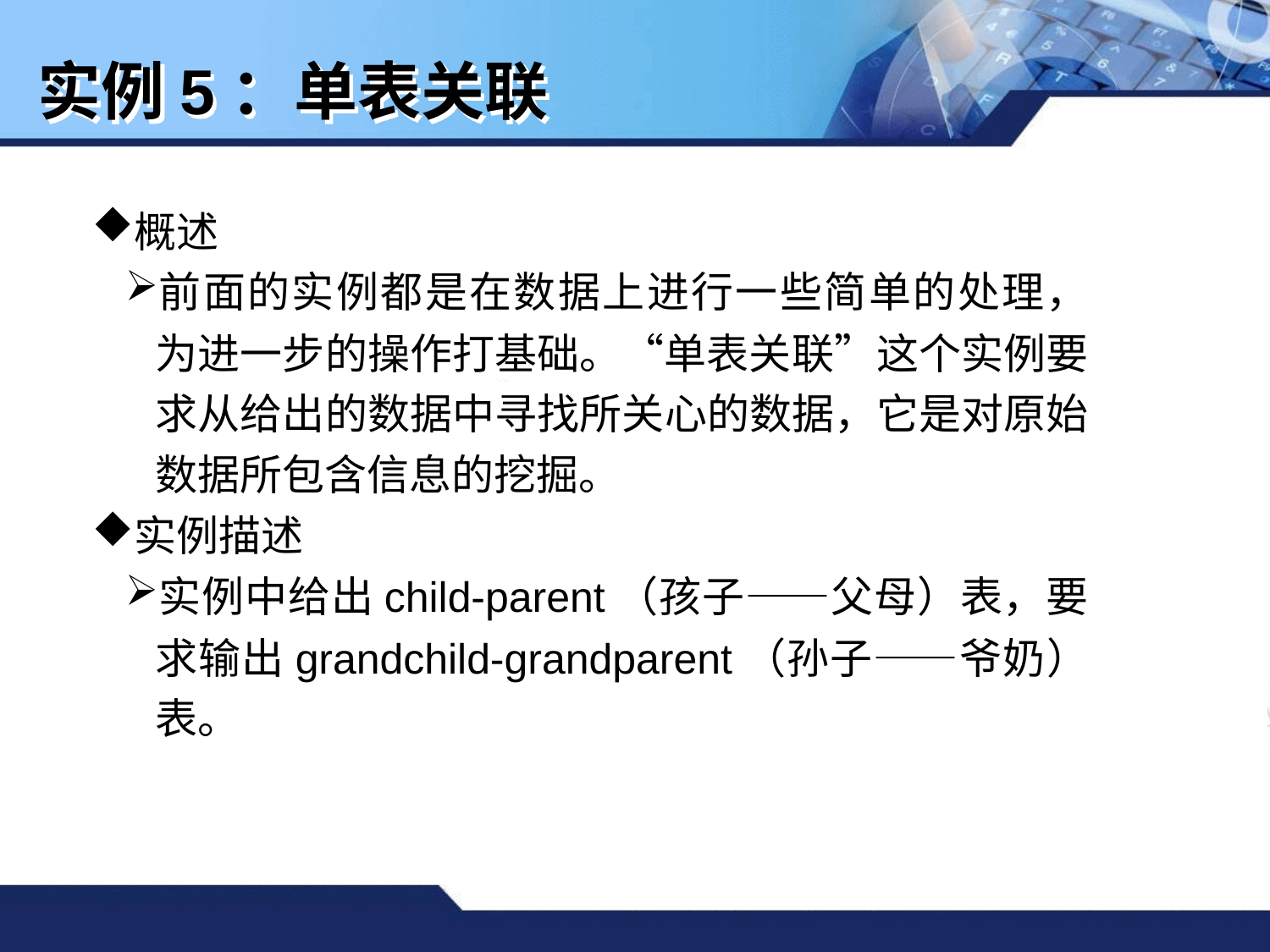

# 实例5：单表关联

概述
前面的实例都是在数据上进行一些简单的处理，为进一步的操作打基础。“单表关联”这个实例要求从给出的数据中寻找所关心的数据，它是对原始数据所包含信息的挖掘。
实例描述
实例中给出child-parent（孩子——父母）表，要求输出grandchild-grandparent（孙子——爷奶）表。